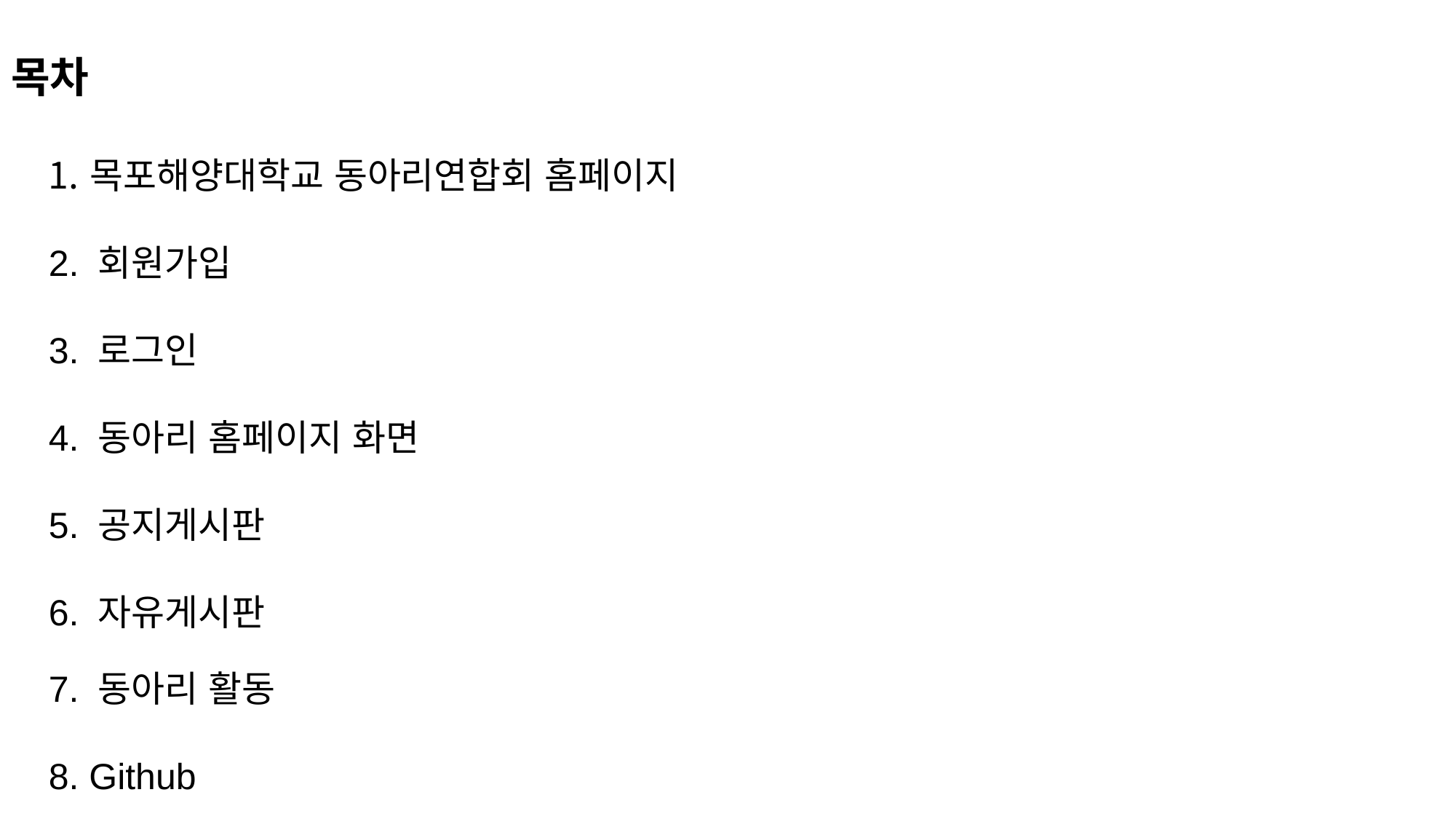

# 목차
목포해양대학교 동아리연합회 홈페이지

2. 회원가입

3. 로그인

4. 동아리 홈페이지 화면

5. 공지게시판

6. 자유게시판

7. 동아리 활동

8. Github